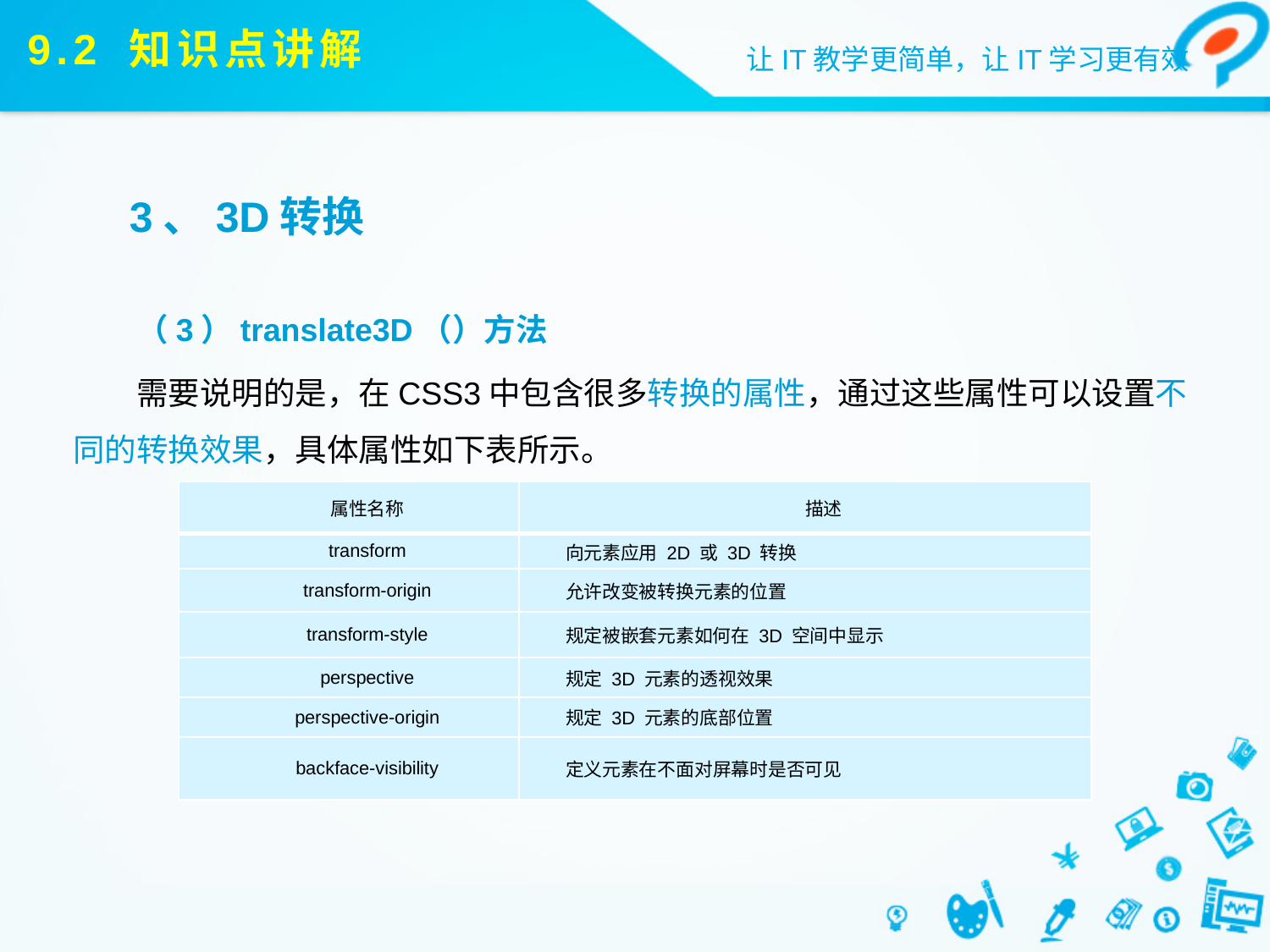

# 9.2 知识点讲解
3、3D转换
（3）translate3D（）方法
需要说明的是，在CSS3中包含很多转换的属性，通过这些属性可以设置不同的转换效果，具体属性如下表所示。
| 属性名称 | 描述 |
| --- | --- |
| transform | 向元素应用 2D 或 3D 转换 |
| transform-origin | 允许改变被转换元素的位置 |
| transform-style | 规定被嵌套元素如何在 3D 空间中显示 |
| perspective | 规定 3D 元素的透视效果 |
| perspective-origin | 规定 3D 元素的底部位置 |
| backface-visibility | 定义元素在不面对屏幕时是否可见 |